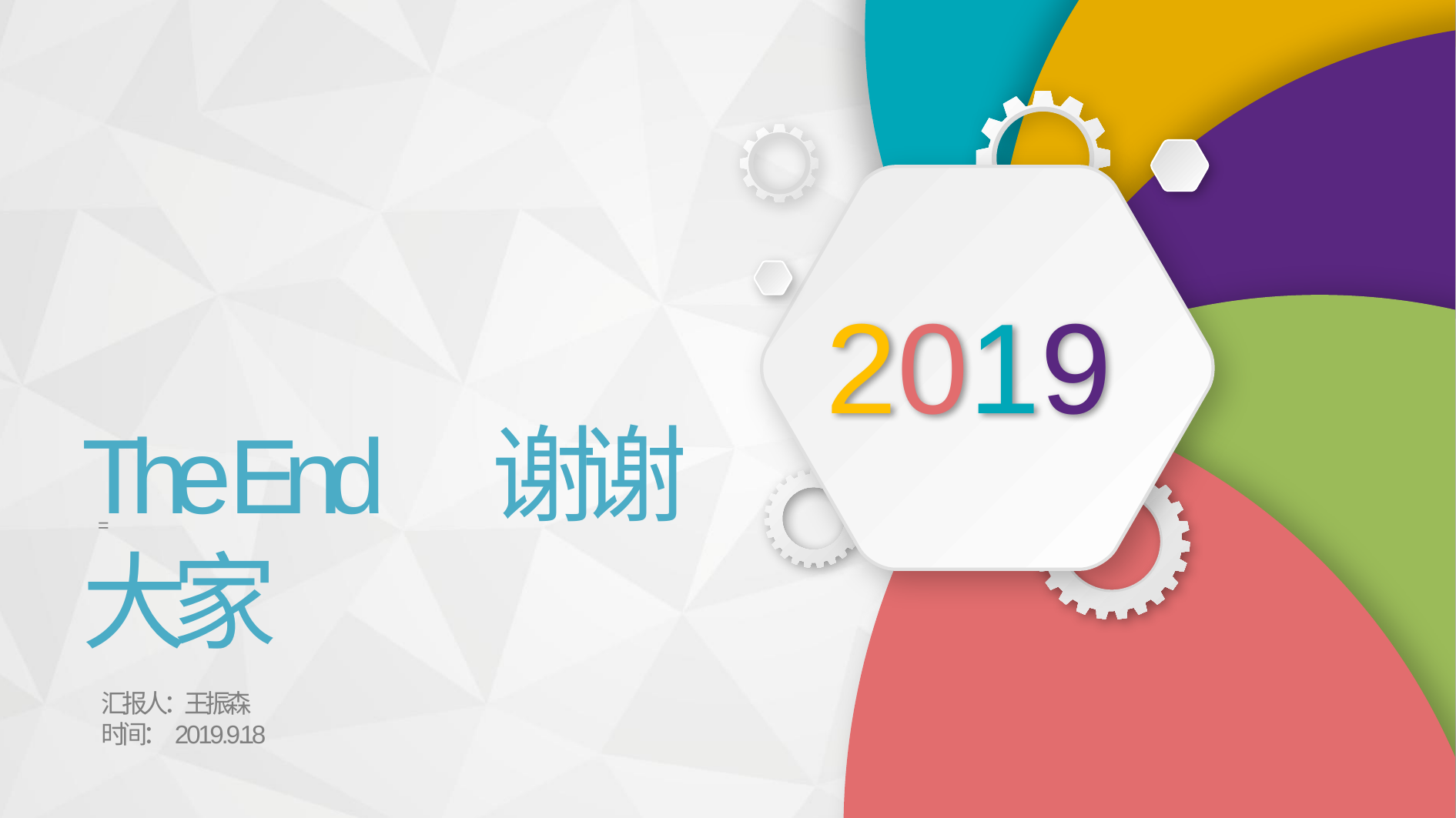

2019
The End      谢谢大家

=
汇报人：王振森
时间：2 0 1 9 . 9 .1 8